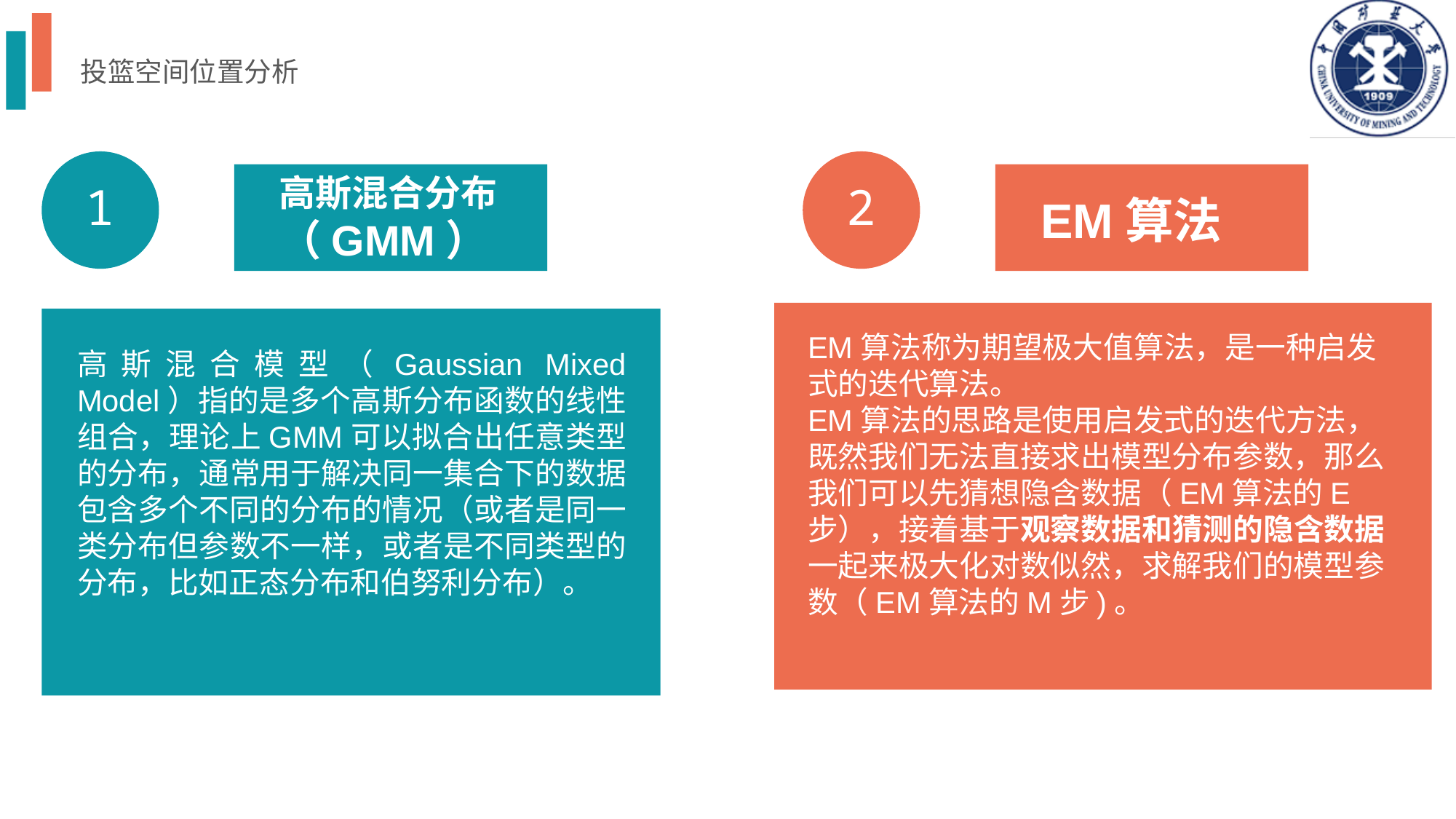

投篮空间位置分析
1
2

高斯混合分布（GMM）

EM算法

EM算法称为期望极大值算法，是一种启发式的迭代算法。
EM算法的思路是使用启发式的迭代方法，既然我们无法直接求出模型分布参数，那么我们可以先猜想隐含数据（EM算法的E步），接着基于观察数据和猜测的隐含数据一起来极大化对数似然，求解我们的模型参数（EM算法的M步)。

高斯混合模型（Gaussian Mixed Model）指的是多个高斯分布函数的线性组合，理论上GMM可以拟合出任意类型的分布，通常用于解决同一集合下的数据包含多个不同的分布的情况（或者是同一类分布但参数不一样，或者是不同类型的分布，比如正态分布和伯努利分布）。